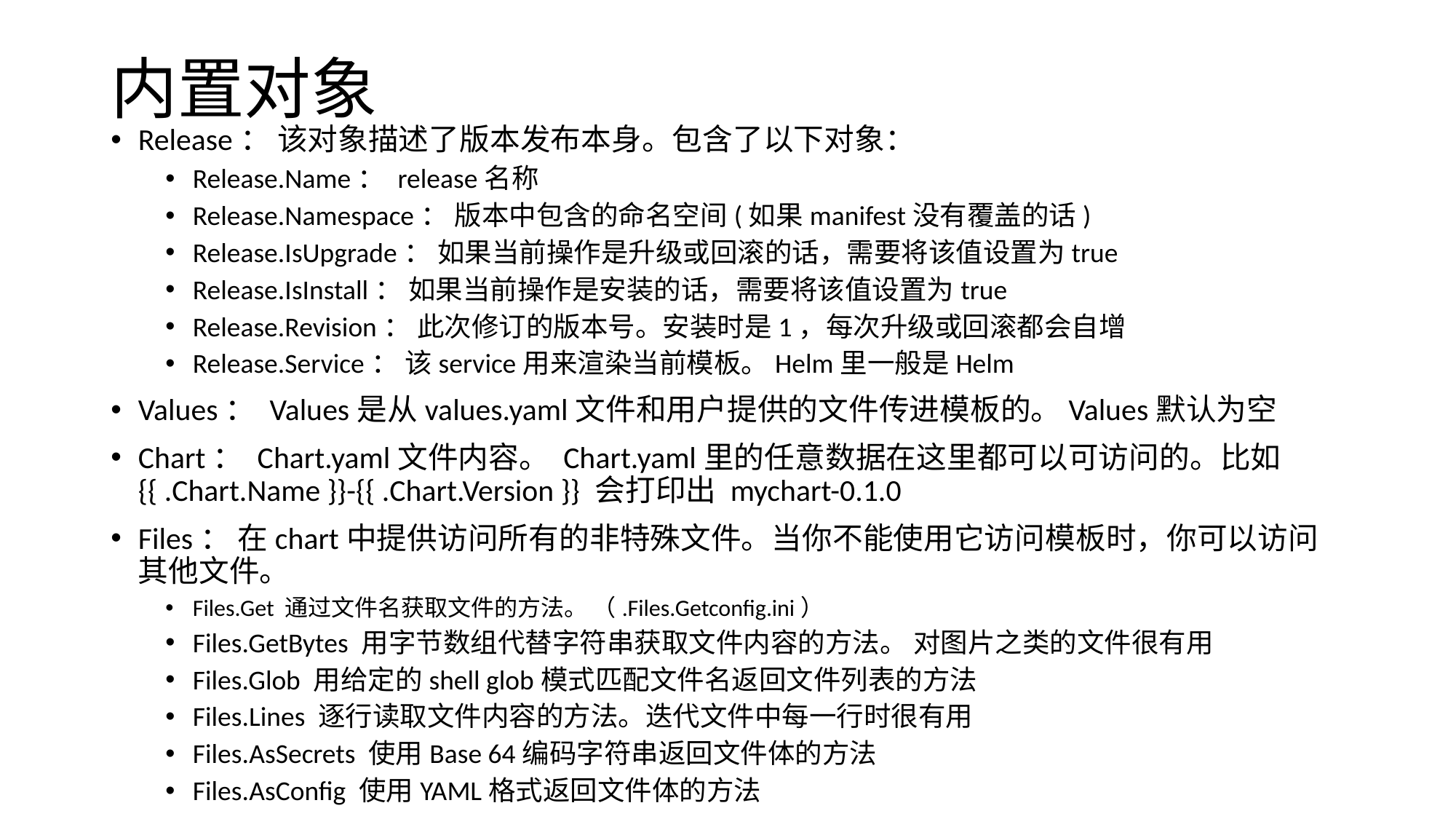

# 内置对象
Release： 该对象描述了版本发布本身。包含了以下对象：
Release.Name： release名称
Release.Namespace： 版本中包含的命名空间(如果manifest没有覆盖的话)
Release.IsUpgrade： 如果当前操作是升级或回滚的话，需要将该值设置为true
Release.IsInstall： 如果当前操作是安装的话，需要将该值设置为true
Release.Revision： 此次修订的版本号。安装时是1，每次升级或回滚都会自增
Release.Service： 该service用来渲染当前模板。Helm里一般是Helm
Values： Values是从values.yaml文件和用户提供的文件传进模板的。Values默认为空
Chart： Chart.yaml文件内容。 Chart.yaml里的任意数据在这里都可以可访问的。比如 {{ .Chart.Name }}-{{ .Chart.Version }} 会打印出 mychart-0.1.0
Files： 在chart中提供访问所有的非特殊文件。当你不能使用它访问模板时，你可以访问其他文件。
Files.Get 通过文件名获取文件的方法。 （.Files.Getconfig.ini）
Files.GetBytes 用字节数组代替字符串获取文件内容的方法。 对图片之类的文件很有用
Files.Glob 用给定的shell glob模式匹配文件名返回文件列表的方法
Files.Lines 逐行读取文件内容的方法。迭代文件中每一行时很有用
Files.AsSecrets 使用Base 64编码字符串返回文件体的方法
Files.AsConfig 使用YAML格式返回文件体的方法